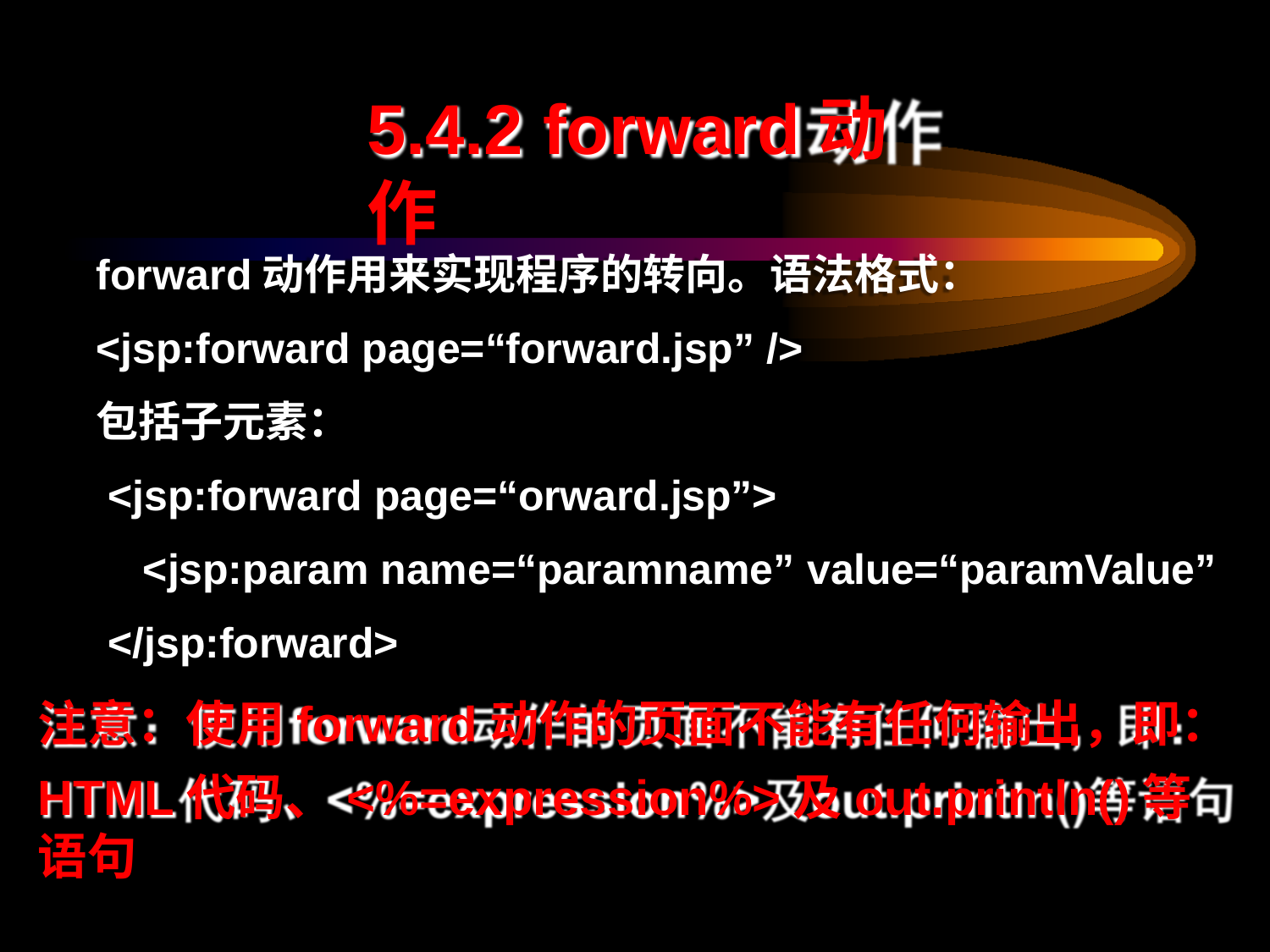

# 5.4.2 forward动作

forward动作用来实现程序的转向。语法格式：
<jsp:forward page=“forward.jsp” />
包括子元素：
<jsp:forward page=“orward.jsp”>
<jsp:param name=“paramname” value=“paramValue”
</jsp:forward>
注意：使用forward动作的页面不能有任何输出，即：
HTML代码、<%=expression%>及out.println()等语句